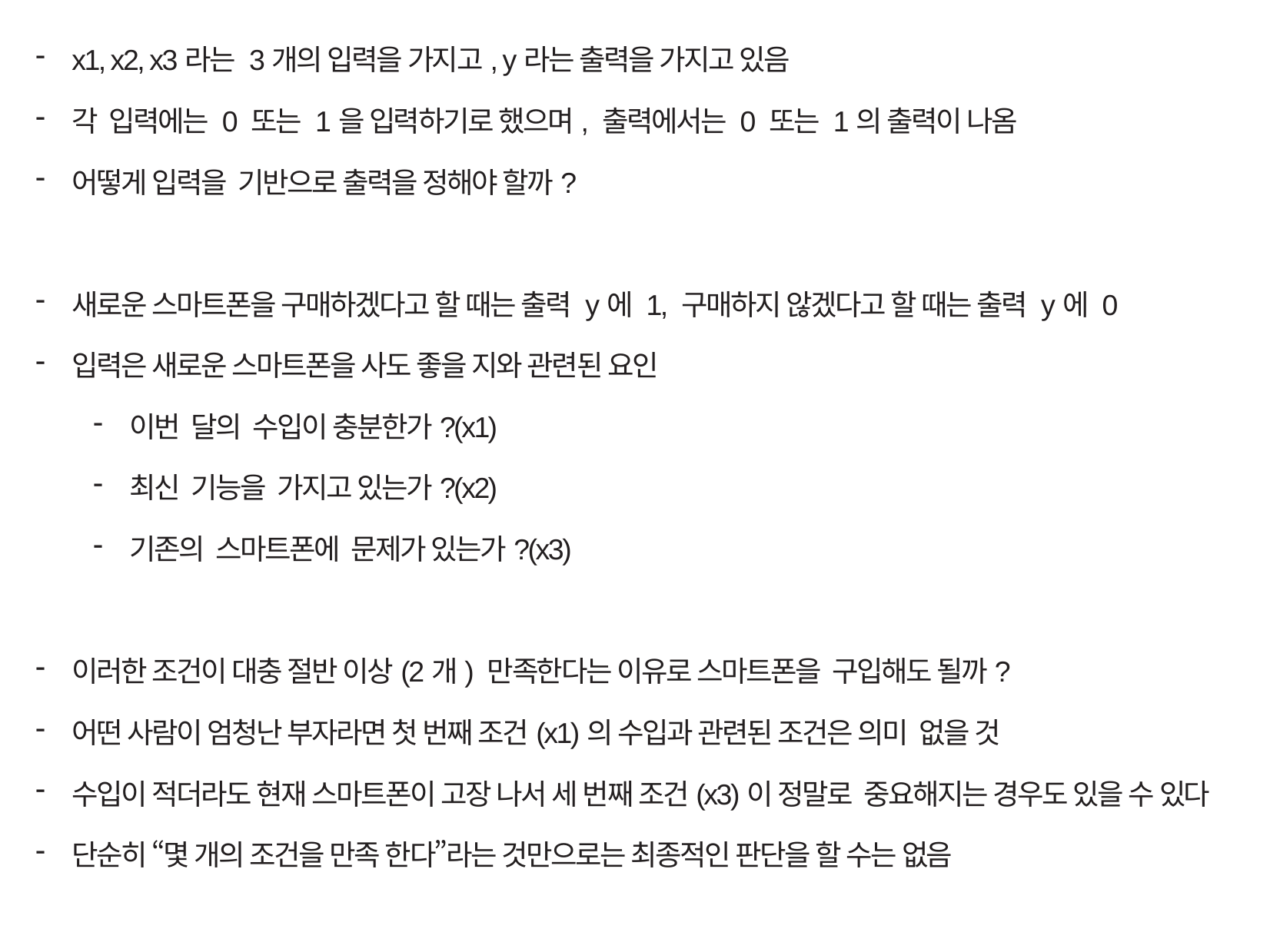

x1, x2, x3라는 3개의 입력을 가지고, y라는 출력을 가지고 있음
각  입력에는 0 또는 1을 입력하기로 했으며, 출력에서는 0 또는 1의 출력이 나옴
어떻게 입력을  기반으로 출력을 정해야 할까?

새로운 스마트폰을 구매하겠다고 할 때는 출력 y에 1, 구매하지 않겠다고 할 때는 출력 y에 0
입력은 새로운 스마트폰을 사도 좋을 지와 관련된 요인
이번  달의  수입이 충분한가?(x1)
최신  기능을  가지고 있는가?(x2)
기존의  스마트폰에  문제가 있는가?(x3)

이러한 조건이 대충 절반 이상(2개) 만족한다는 이유로 스마트폰을  구입해도 될까?
어떤 사람이 엄청난 부자라면 첫 번째 조건(x1)의 수입과 관련된 조건은 의미  없을 것
수입이 적더라도 현재 스마트폰이 고장 나서 세 번째 조건(x3)이 정말로  중요해지는 경우도 있을 수 있다
단순히 “몇 개의 조건을 만족 한다”라는 것만으로는 최종적인 판단을 할 수는 없음